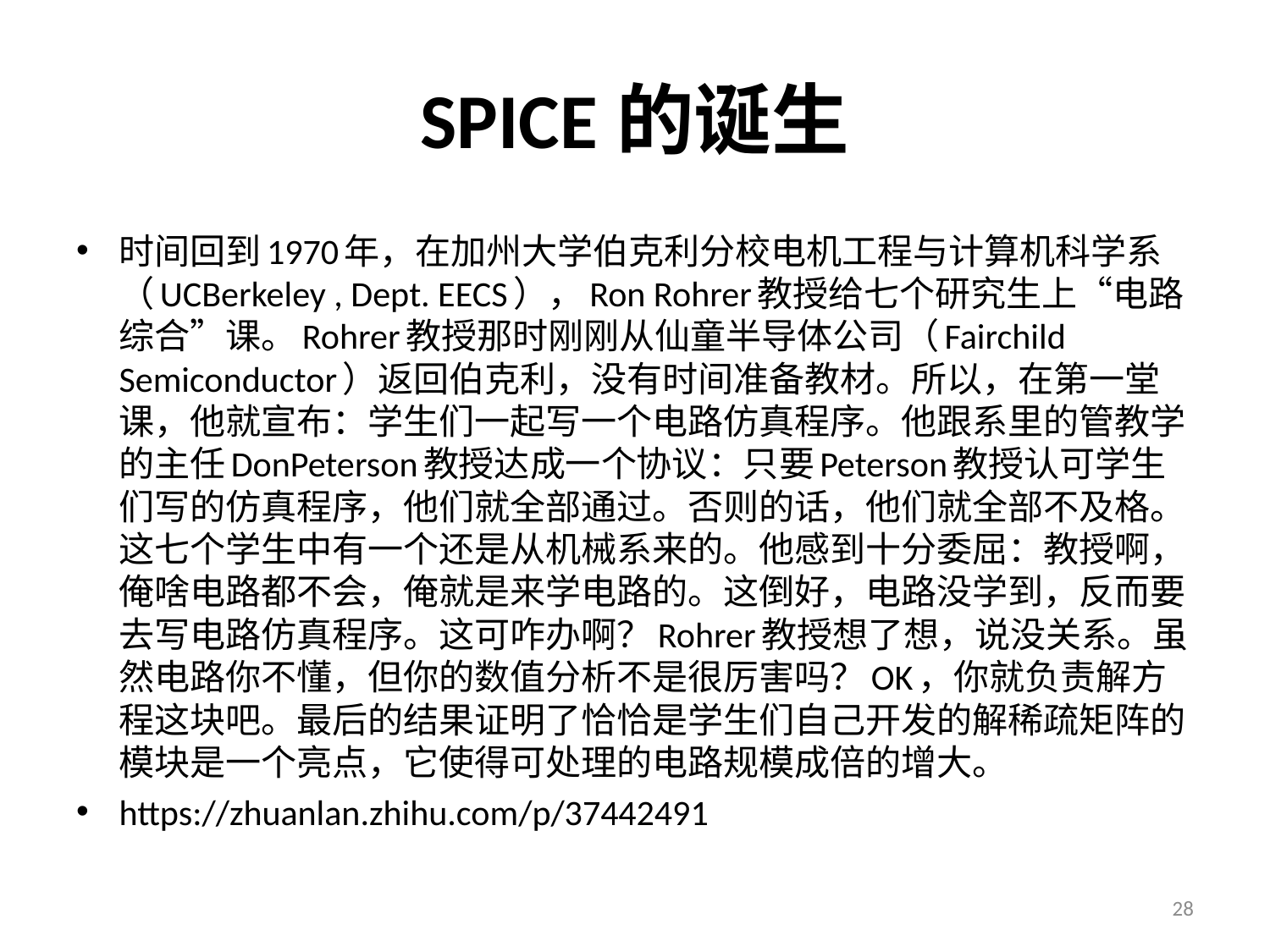

# SPICE的诞生
时间回到1970年，在加州大学伯克利分校电机工程与计算机科学系（UCBerkeley , Dept. EECS），Ron Rohrer教授给七个研究生上“电路综合”课。Rohrer教授那时刚刚从仙童半导体公司（Fairchild Semiconductor）返回伯克利，没有时间准备教材。所以，在第一堂课，他就宣布：学生们一起写一个电路仿真程序。他跟系里的管教学的主任DonPeterson教授达成一个协议：只要Peterson教授认可学生们写的仿真程序，他们就全部通过。否则的话，他们就全部不及格。这七个学生中有一个还是从机械系来的。他感到十分委屈：教授啊，俺啥电路都不会，俺就是来学电路的。这倒好，电路没学到，反而要去写电路仿真程序。这可咋办啊？Rohrer教授想了想，说没关系。虽然电路你不懂，但你的数值分析不是很厉害吗？OK，你就负责解方程这块吧。最后的结果证明了恰恰是学生们自己开发的解稀疏矩阵的模块是一个亮点，它使得可处理的电路规模成倍的增大。
https://zhuanlan.zhihu.com/p/37442491

28